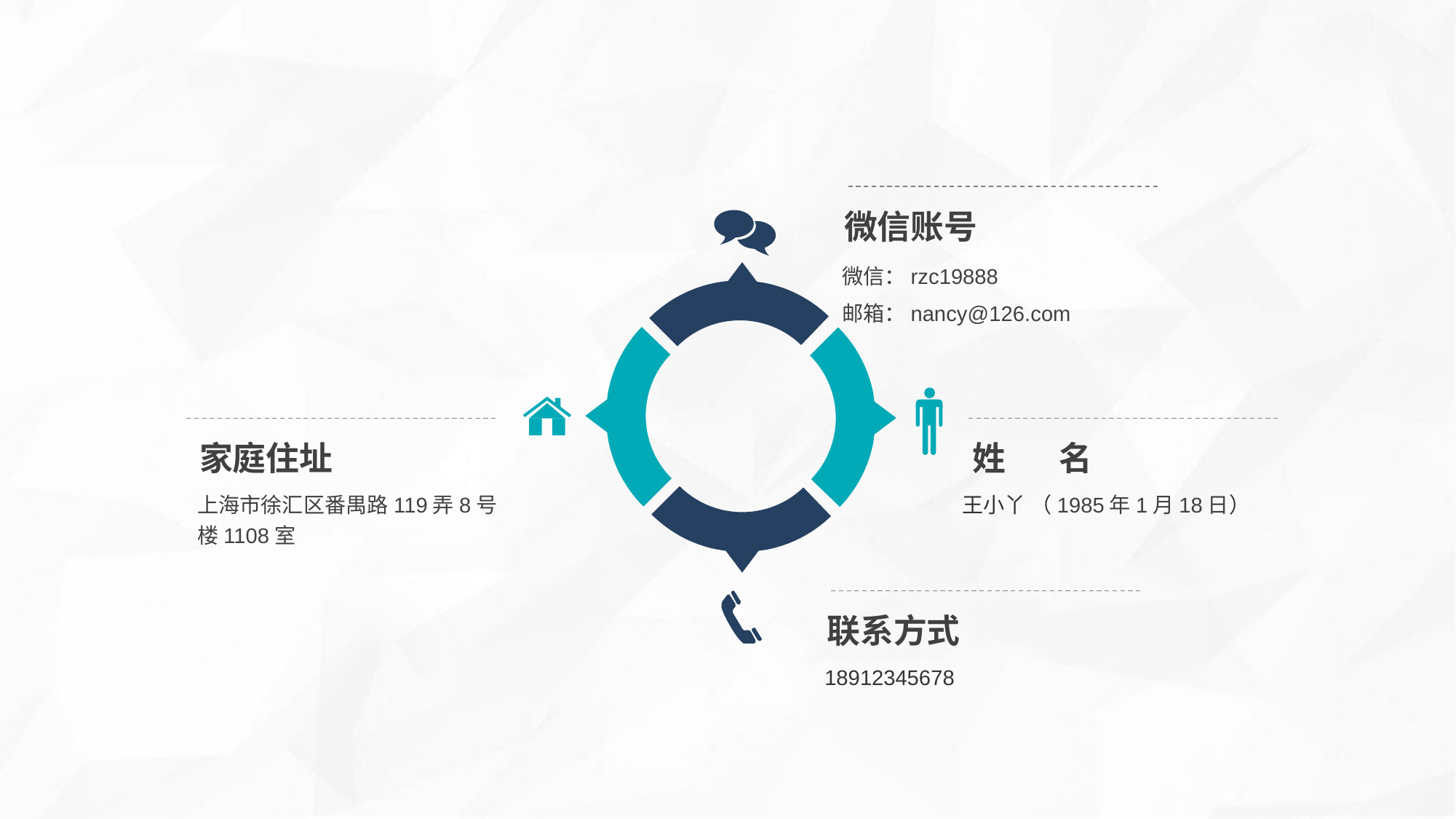

微信账号

微信：rzc19888
邮箱：nancy@126.com

家庭住址
姓       名

上海市徐汇区番禺路119弄8号楼1108室
王小丫 （1985年1月18日）

联系方式
18912345678